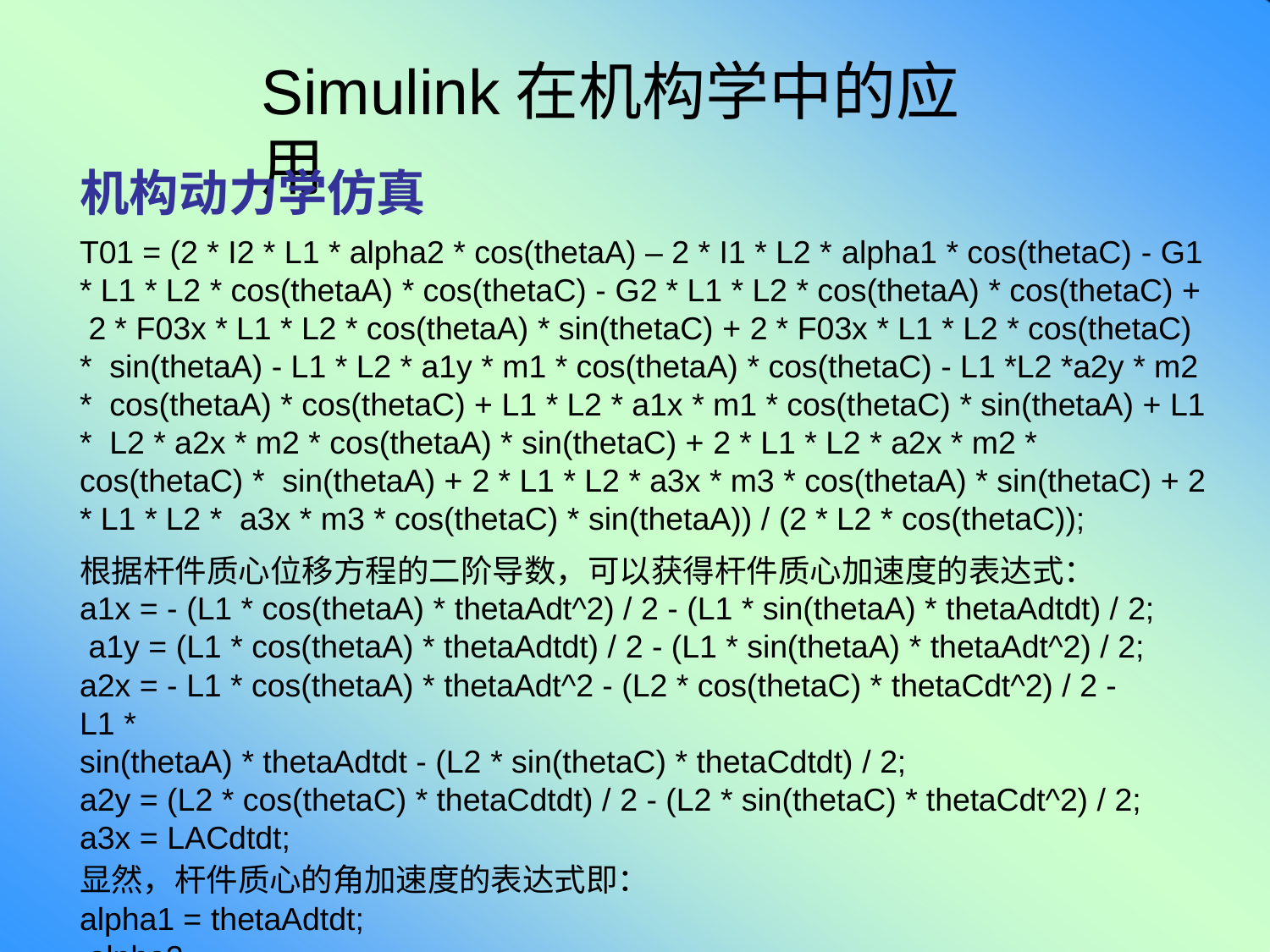

# Simulink在机构学中的应用
机构动力学仿真
T01 = (2 * I2 * L1 * alpha2 * cos(thetaA) – 2 * I1 * L2 * alpha1 * cos(thetaC) - G1
* L1 * L2 * cos(thetaA) * cos(thetaC) - G2 * L1 * L2 * cos(thetaA) * cos(thetaC) +  2 * F03x * L1 * L2 * cos(thetaA) * sin(thetaC) + 2 * F03x * L1 * L2 * cos(thetaC) *  sin(thetaA) - L1 * L2 * a1y * m1 * cos(thetaA) * cos(thetaC) - L1 *L2 *a2y * m2 *  cos(thetaA) * cos(thetaC) + L1 * L2 * a1x * m1 * cos(thetaC) * sin(thetaA) + L1 *  L2 * a2x * m2 * cos(thetaA) * sin(thetaC) + 2 * L1 * L2 * a2x * m2 * cos(thetaC) *  sin(thetaA) + 2 * L1 * L2 * a3x * m3 * cos(thetaA) * sin(thetaC) + 2 * L1 * L2 *  a3x * m3 * cos(thetaC) * sin(thetaA)) / (2 * L2 * cos(thetaC));
根据杆件质心位移方程的二阶导数，可以获得杆件质心加速度的表达式：  a1x = - (L1 * cos(thetaA) * thetaAdt^2) / 2 - (L1 * sin(thetaA) * thetaAdtdt) / 2;  a1y = (L1 * cos(thetaA) * thetaAdtdt) / 2 - (L1 * sin(thetaA) * thetaAdt^2) / 2;
a2x = - L1 * cos(thetaA) * thetaAdt^2 - (L2 * cos(thetaC) * thetaCdt^2) / 2 - L1 *
sin(thetaA) * thetaAdtdt - (L2 * sin(thetaC) * thetaCdtdt) / 2;
a2y = (L2 * cos(thetaC) * thetaCdtdt) / 2 - (L2 * sin(thetaC) * thetaCdt^2) / 2;
a3x = LACdtdt;
显然，杆件质心的角加速度的表达式即：
alpha1 = thetaAdtdt;  alpha2 = thetaCdtdt;